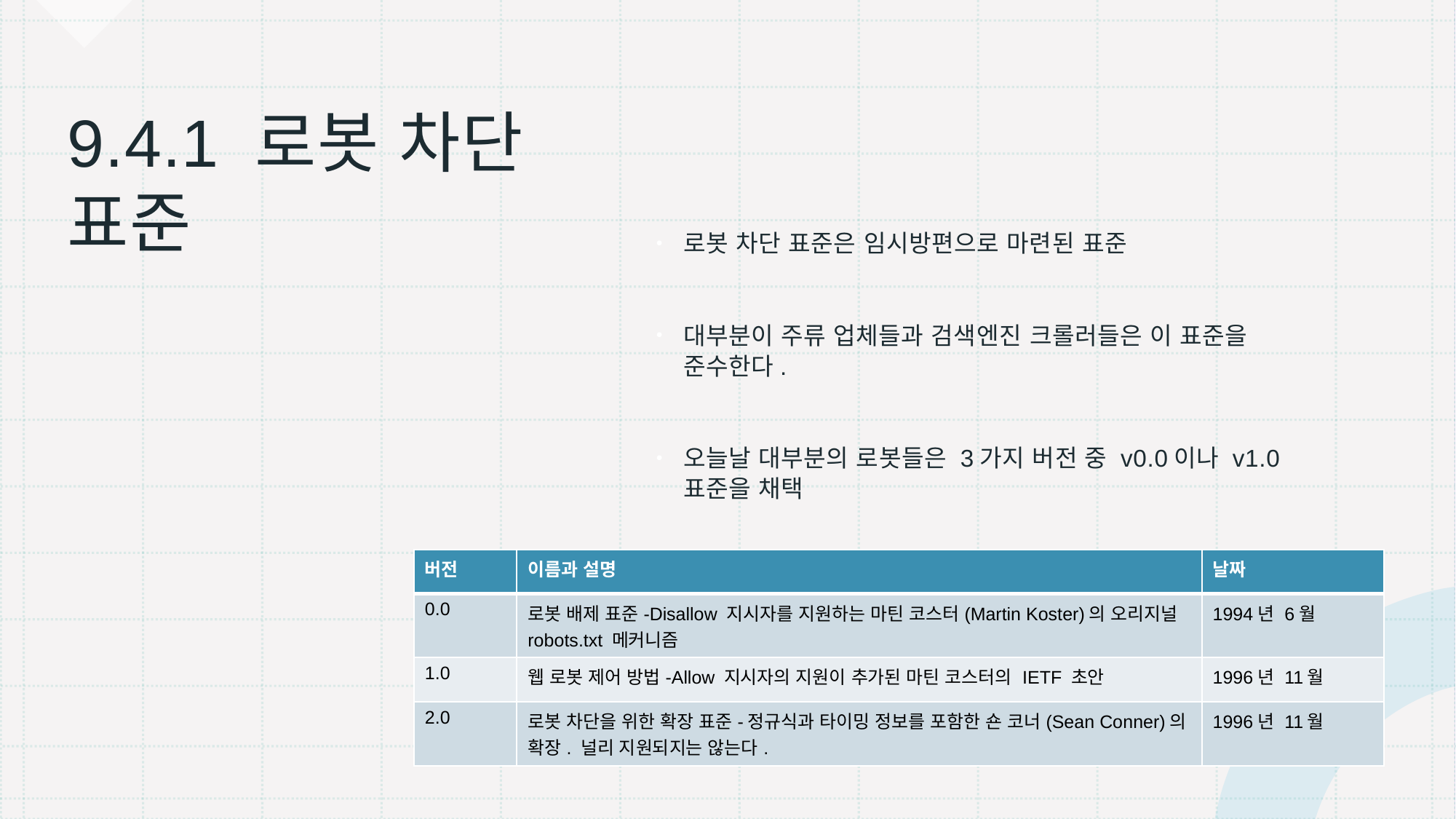

로봇 차단 표준은 임시방편으로 마련된 표준

대부분이 주류 업체들과 검색엔진 크롤러들은 이 표준을 준수한다.

오늘날 대부분의 로봇들은 3가지 버전 중 v0.0이나 v1.0 표준을 채택

# 9.4.1 로봇 차단 표준
| 버전 | 이름과 설명 | 날짜 |
| --- | --- | --- |
| 0.0 | 로봇 배제 표준-Disallow 지시자를 지원하는 마틴 코스터(Martin Koster)의 오리지널 robots.txt 메커니즘 | 1994년 6월 |
| 1.0 | 웹 로봇 제어 방법-Allow 지시자의 지원이 추가된 마틴 코스터의 IETF 초안 | 1996년 11월 |
| 2.0 | 로봇 차단을 위한 확장 표준-정규식과 타이밍 정보를 포함한 숀 코너(Sean Conner)의 확장. 널리 지원되지는 않는다. | 1996년 11월 |